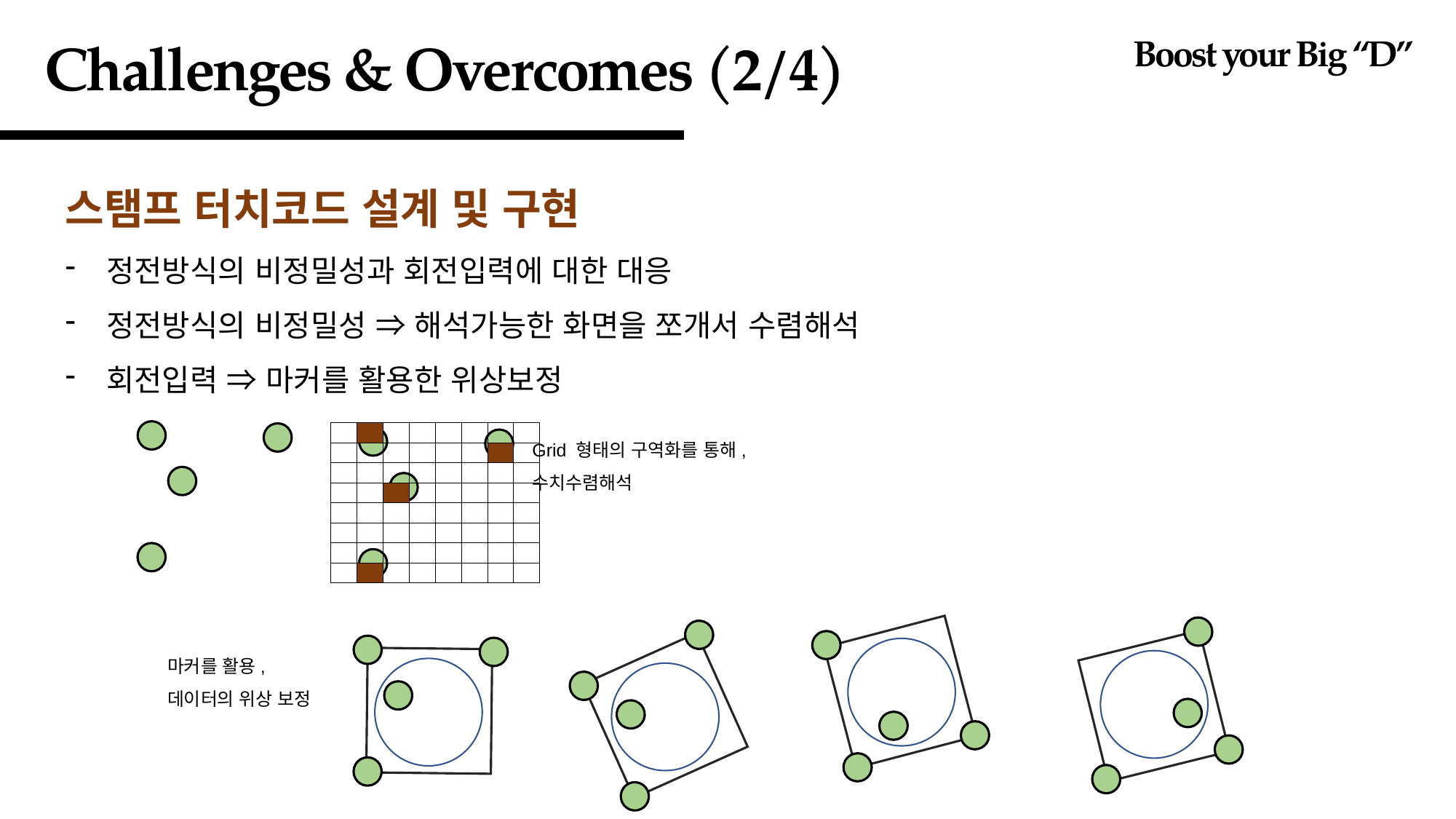

Challenges & Overcomes (2/4)
Boost your Big “D”
스탬프 터치코드 설계 및 구현
정전방식의 비정밀성과 회전입력에 대한 대응
정전방식의 비정밀성 ⇒ 해석가능한 화면을 쪼개서 수렴해석
회전입력 ⇒ 마커를 활용한 위상보정

|  |  |  |  |  |  |  |  |
| --- | --- | --- | --- | --- | --- | --- | --- |
|  |  |  |  |  |  |  |  |
|  |  |  |  |  |  |  |  |
|  |  |  |  |  |  |  |  |
|  |  |  |  |  |  |  |  |
|  |  |  |  |  |  |  |  |
|  |  |  |  |  |  |  |  |
|  |  |  |  |  |  |  |  |
Grid 형태의 구역화를 통해,
수치수렴해석

마커를 활용,
데이터의 위상 보정